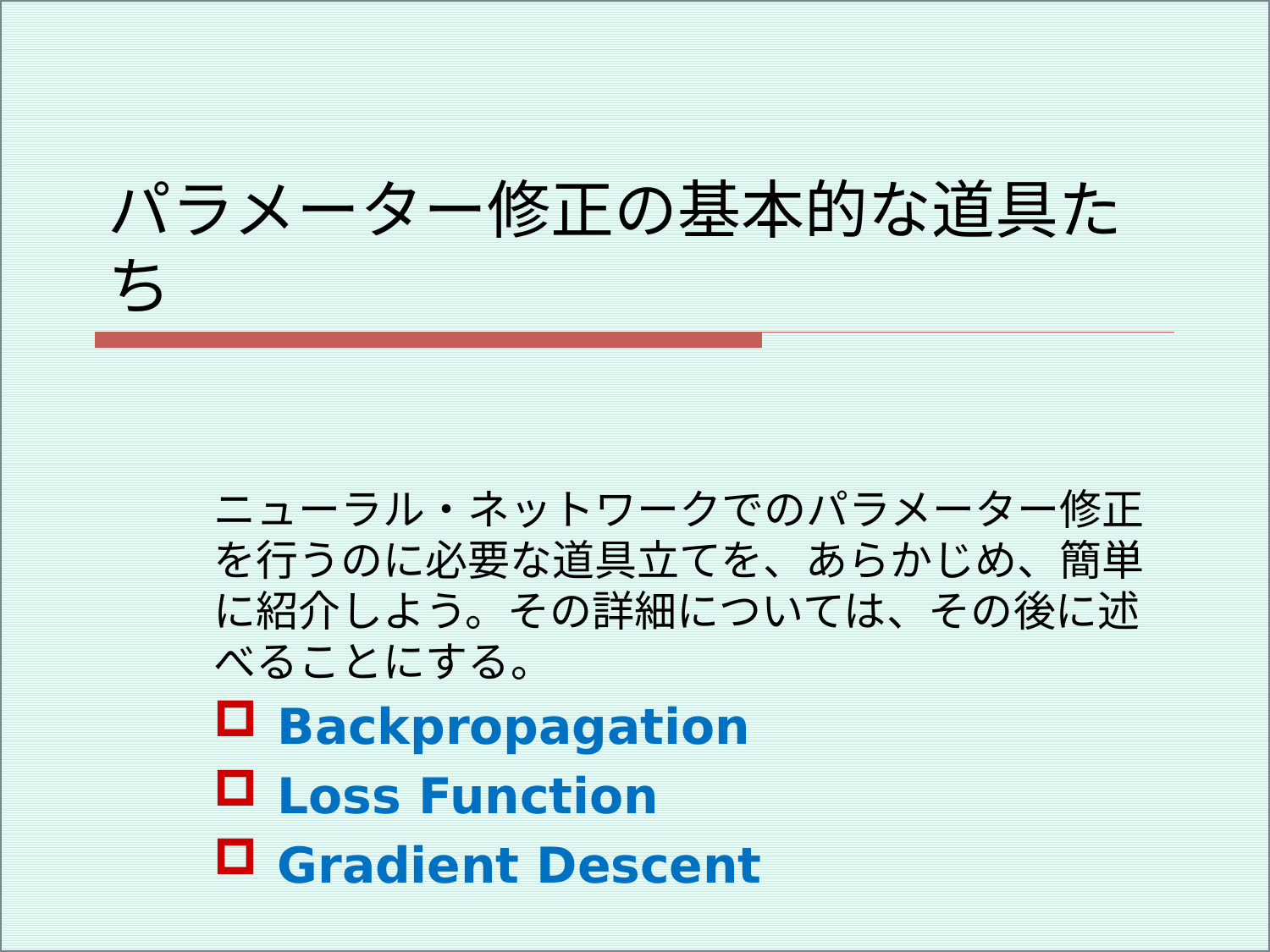

# パラメーター修正の基本的な道具たち
ニューラル・ネットワークでのパラメーター修正を行うのに必要な道具立てを、あらかじめ、簡単に紹介しよう。その詳細については、その後に述べることにする。
Backpropagation
Loss Function
Gradient Descent